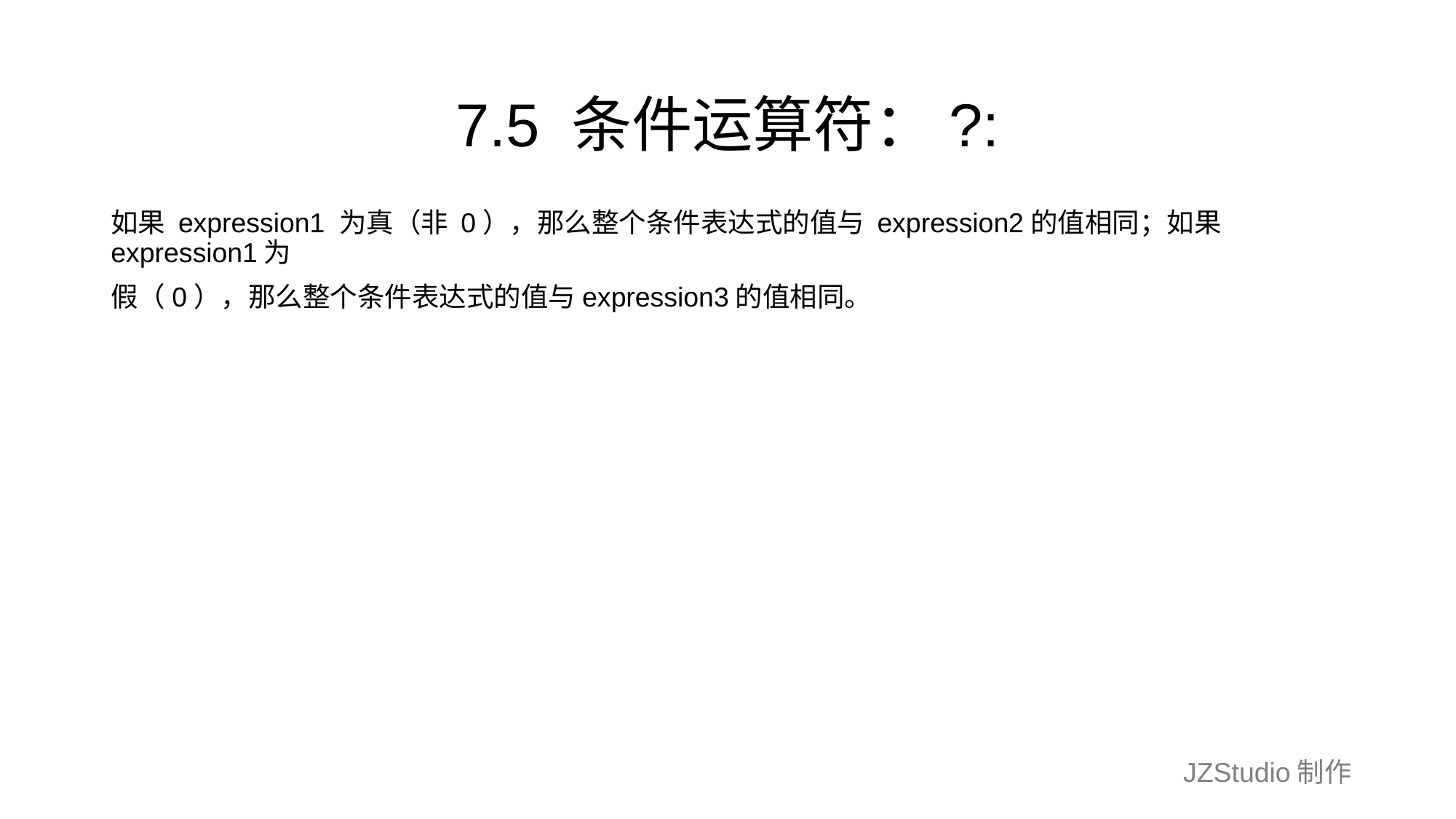

# 7.5 条件运算符：?:
如果 expression1 为真（非 0），那么整个条件表达式的值与 expression2的值相同；如果expression1为
假（0），那么整个条件表达式的值与expression3的值相同。